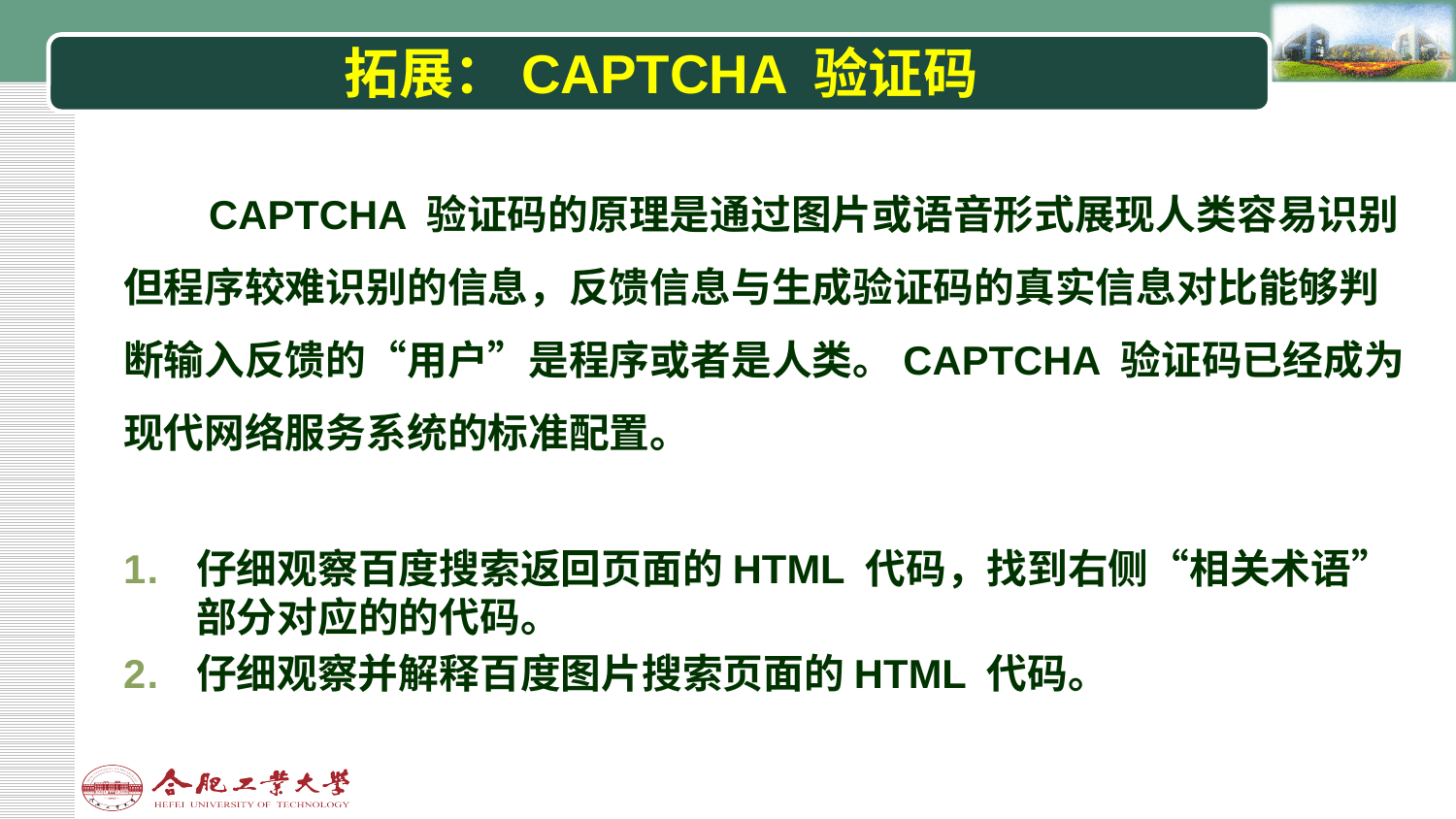

# 拓展：CAPTCHA 验证码
CAPTCHA 验证码的原理是通过图片或语音形式展现人类容易识别但程序较难识别的信息，反馈信息与生成验证码的真实信息对比能够判断输入反馈的“用户”是程序或者是人类。CAPTCHA 验证码已经成为现代网络服务系统的标准配置。
仔细观察百度搜索返回页面的HTML 代码，找到右侧“相关术语”部分对应的的代码。
仔细观察并解释百度图片搜索页面的HTML 代码。